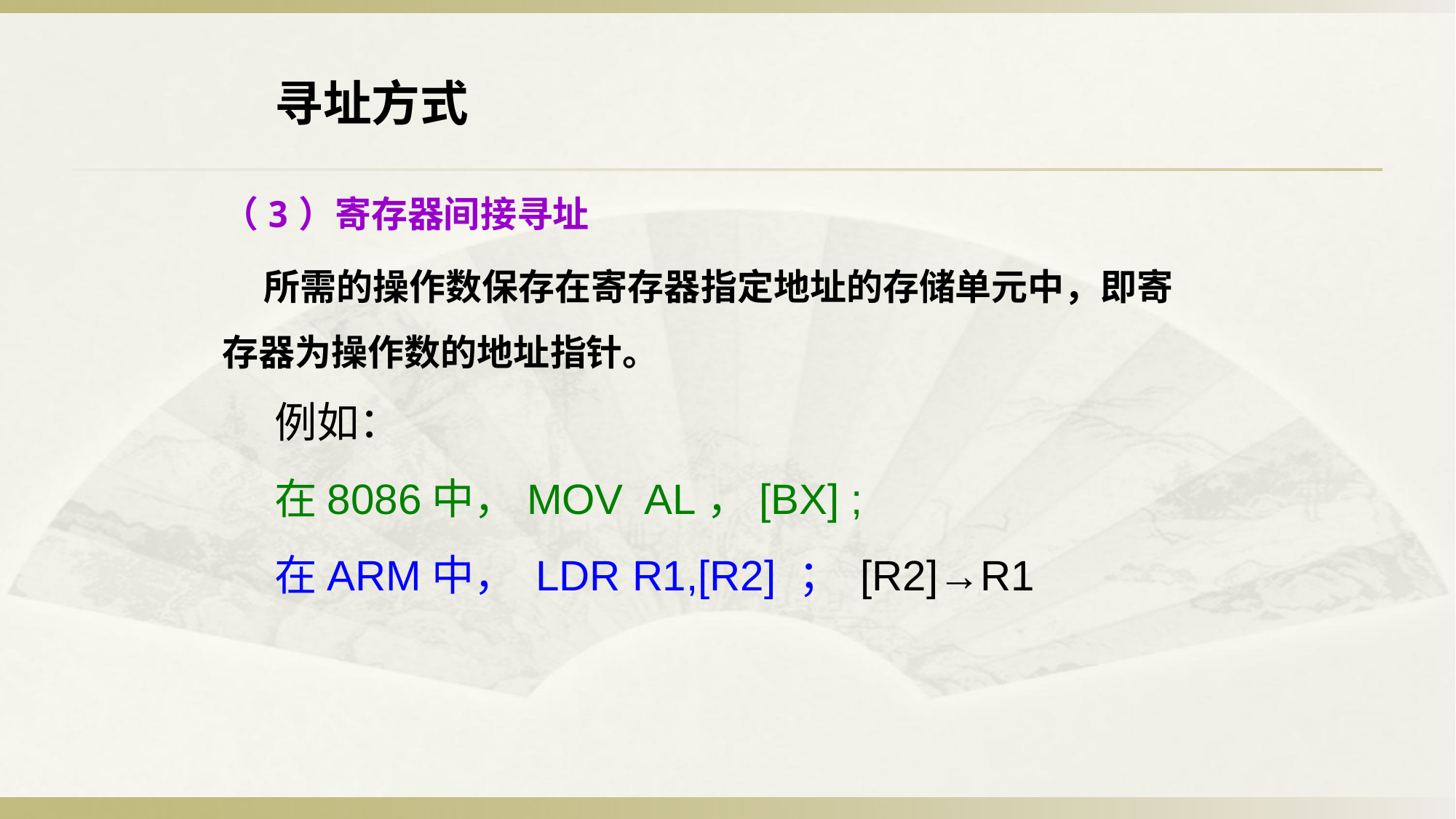

寻址方式
（3）寄存器间接寻址
    所需的操作数保存在寄存器指定地址的存储单元中，即寄存器为操作数的地址指针。

例如：
在8086中，MOV  AL，[BX] ;
在ARM中， LDR R1,[R2] ； [R2]→R1